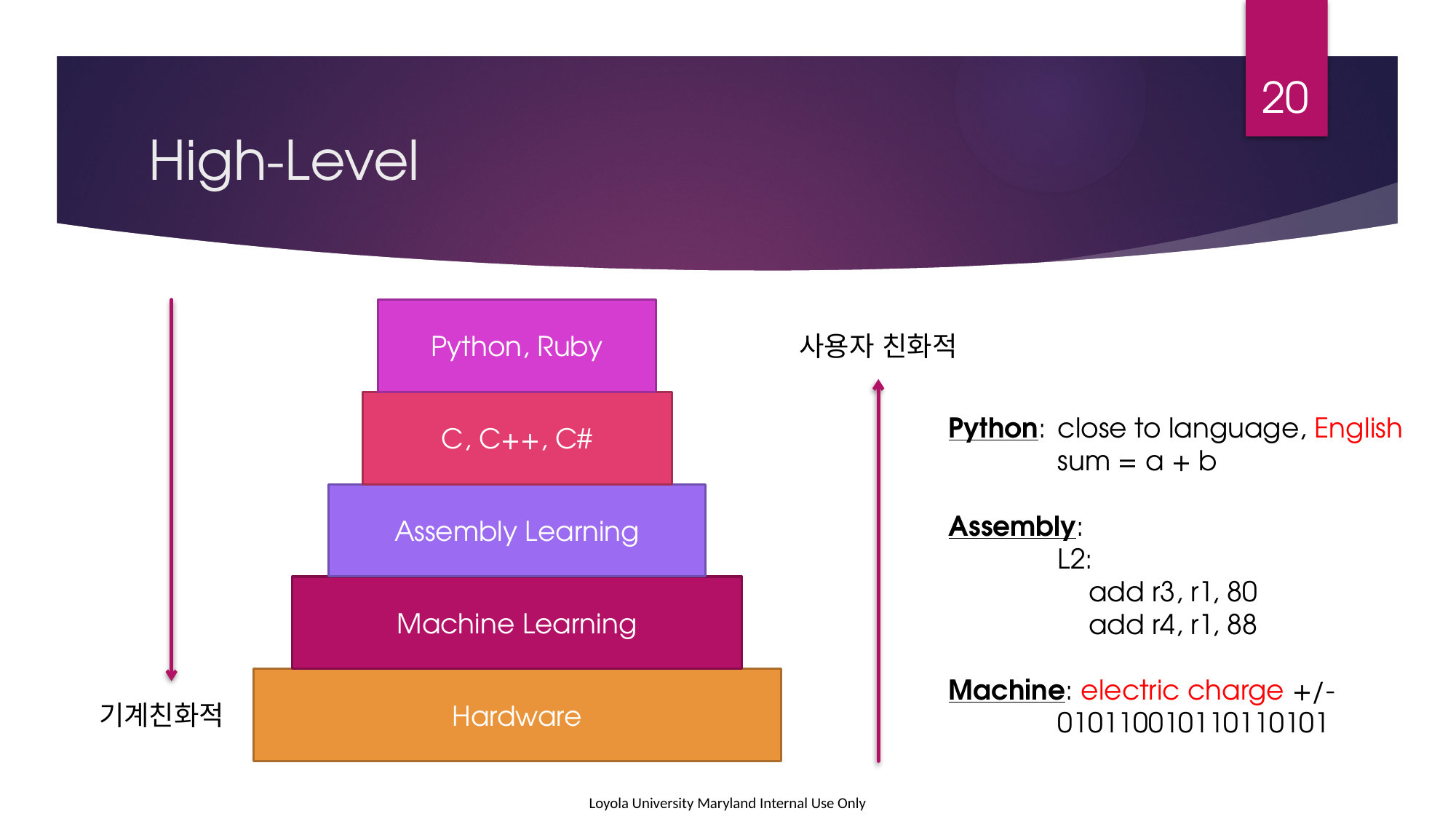

20
# High-Level
Python, Ruby
사용자 친화적
C, C++, C#
Python:	close to language, English
	sum = a + b

Assembly:
	L2:
	    add r3, r1, 80
	    add r4, r1, 88

Machine: electric charge +/-
	010110010110110101
Assembly Learning
Machine Learning
Hardware
기계친화적